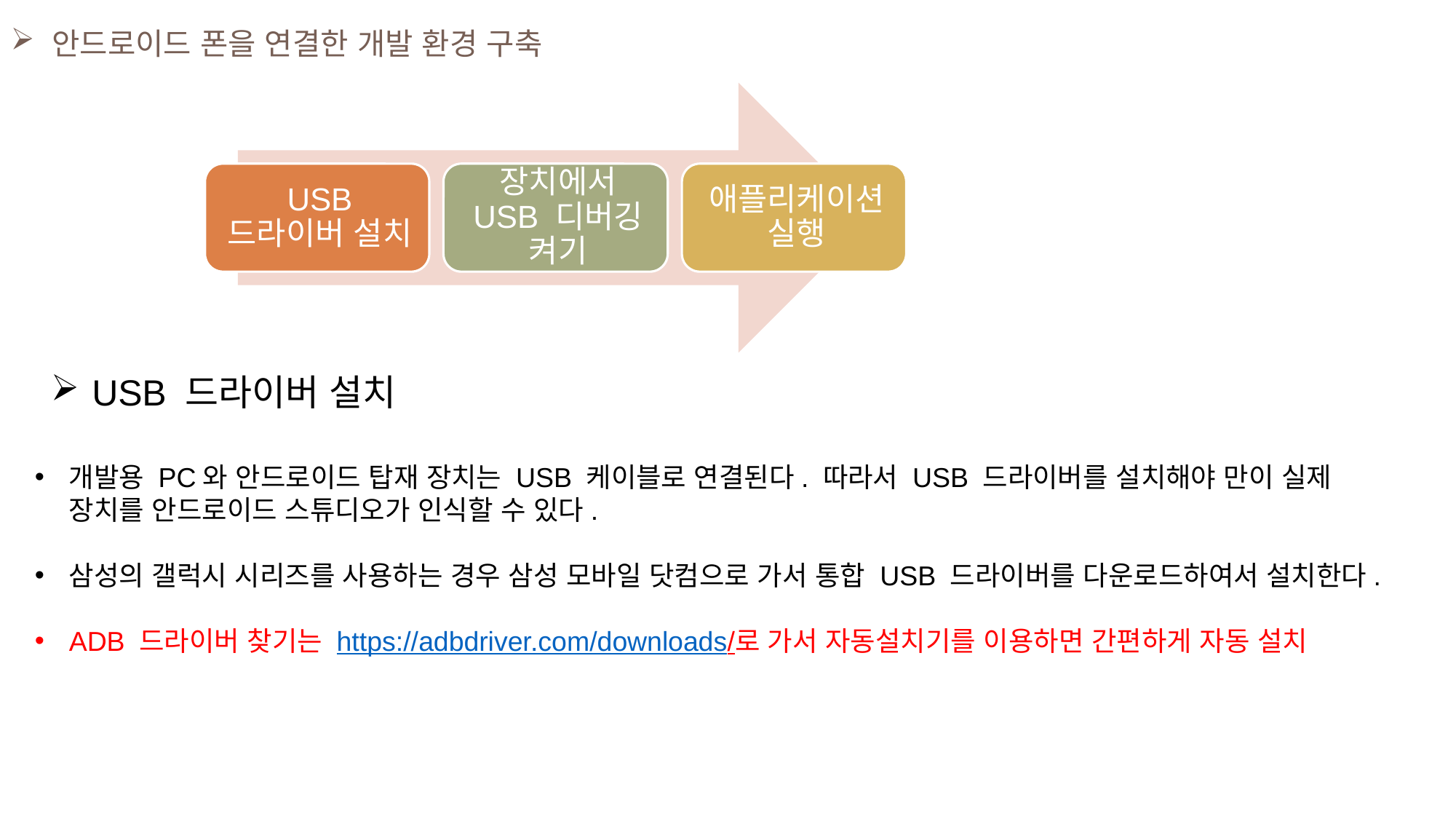

안드로이드 폰을 연결한 개발 환경 구축
USB 드라이버 설치
장치에서 USB 디버깅 켜기
애플리케이션 실행
USB 드라이버 설치
개발용 PC와 안드로이드 탑재 장치는 USB 케이블로 연결된다. 따라서 USB 드라이버를 설치해야 만이 실제 장치를 안드로이드 스튜디오가 인식할 수 있다.

삼성의 갤럭시 시리즈를 사용하는 경우 삼성 모바일 닷컴으로 가서 통합 USB 드라이버를 다운로드하여서 설치한다.

ADB 드라이버 찾기는 https://adbdriver.com/downloads/로 가서 자동설치기를 이용하면 간편하게 자동 설치